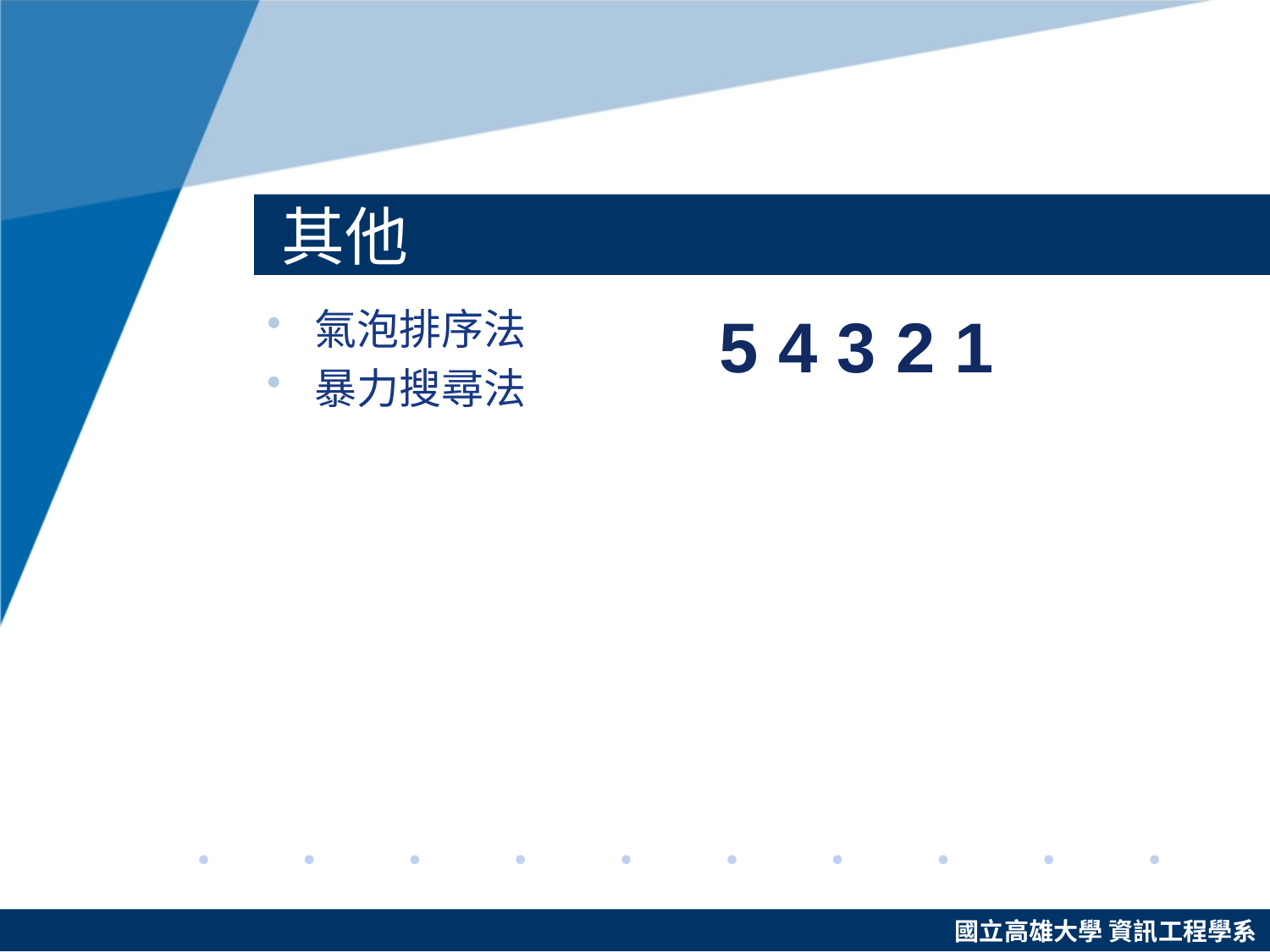

# 其他
氣泡排序法
暴力搜尋法
5 4 3 2 1